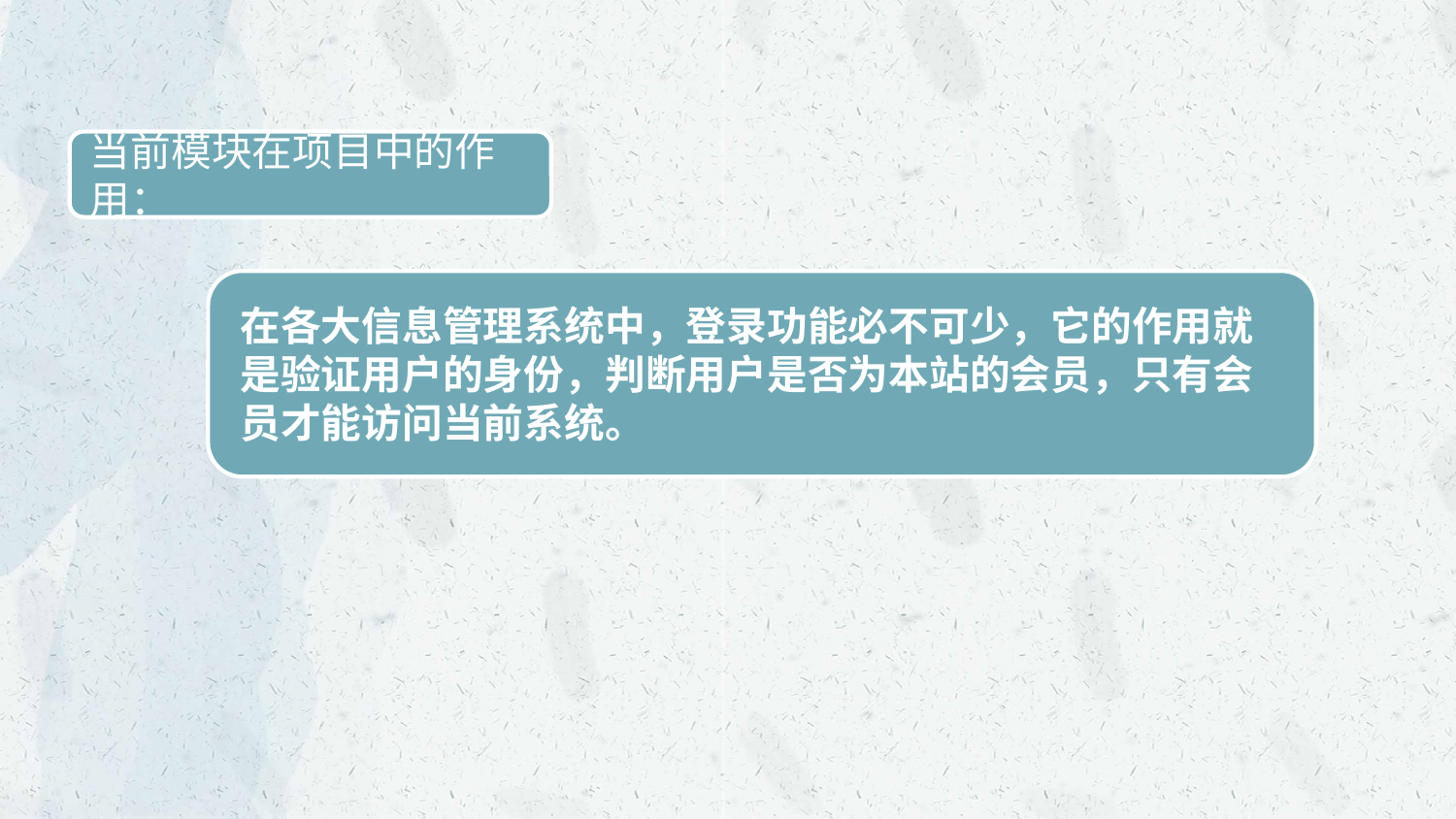

当前模块在项目中的作用：
在各大信息管理系统中，登录功能必不可少，它的作用就是验证用户的身份，判断用户是否为本站的会员，只有会员才能访问当前系统。